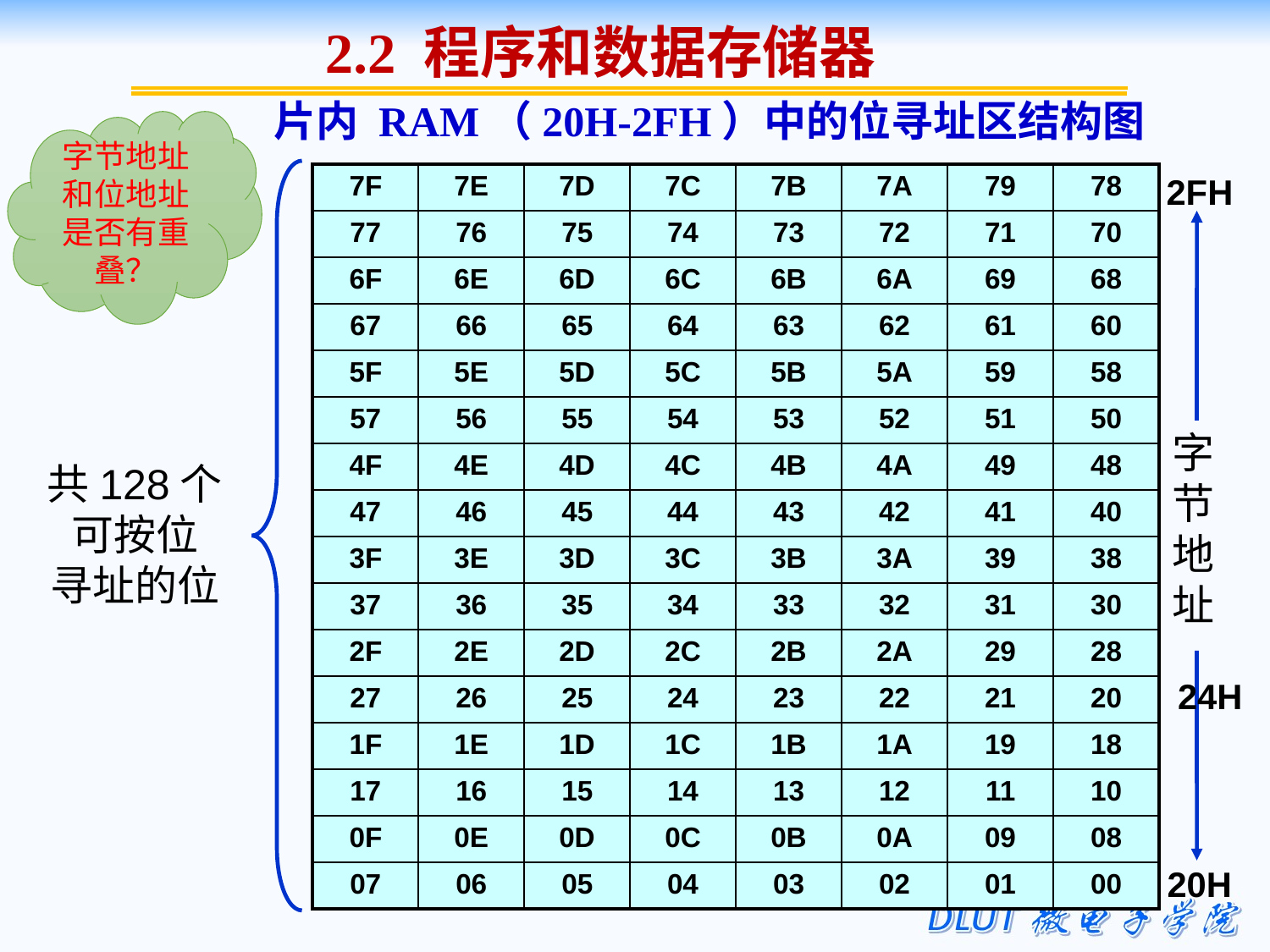

2.2 程序和数据存储器
片内 RAM（20H-2FH）中的位寻址区结构图
字节地址和位地址是否有重叠？

| 7F | 7E | 7D | 7C | 7B | 7A | 79 | 78 |
| --- | --- | --- | --- | --- | --- | --- | --- |
| 77 | 76 | 75 | 74 | 73 | 72 | 71 | 70 |
| 6F | 6E | 6D | 6C | 6B | 6A | 69 | 68 |
| 67 | 66 | 65 | 64 | 63 | 62 | 61 | 60 |
| 5F | 5E | 5D | 5C | 5B | 5A | 59 | 58 |
| 57 | 56 | 55 | 54 | 53 | 52 | 51 | 50 |
| 4F | 4E | 4D | 4C | 4B | 4A | 49 | 48 |
| 47 | 46 | 45 | 44 | 43 | 42 | 41 | 40 |
| 3F | 3E | 3D | 3C | 3B | 3A | 39 | 38 |
| 37 | 36 | 35 | 34 | 33 | 32 | 31 | 30 |
| 2F | 2E | 2D | 2C | 2B | 2A | 29 | 28 |
| 27 | 26 | 25 | 24 | 23 | 22 | 21 | 20 |
| 1F | 1E | 1D | 1C | 1B | 1A | 19 | 18 |
| 17 | 16 | 15 | 14 | 13 | 12 | 11 | 10 |
| 0F | 0E | 0D | 0C | 0B | 0A | 09 | 08 |
| 07 | 06 | 05 | 04 | 03 | 02 | 01 | 00 |
2FH

字
节
地
址
共128个
可按位
寻址的位

24H
20H